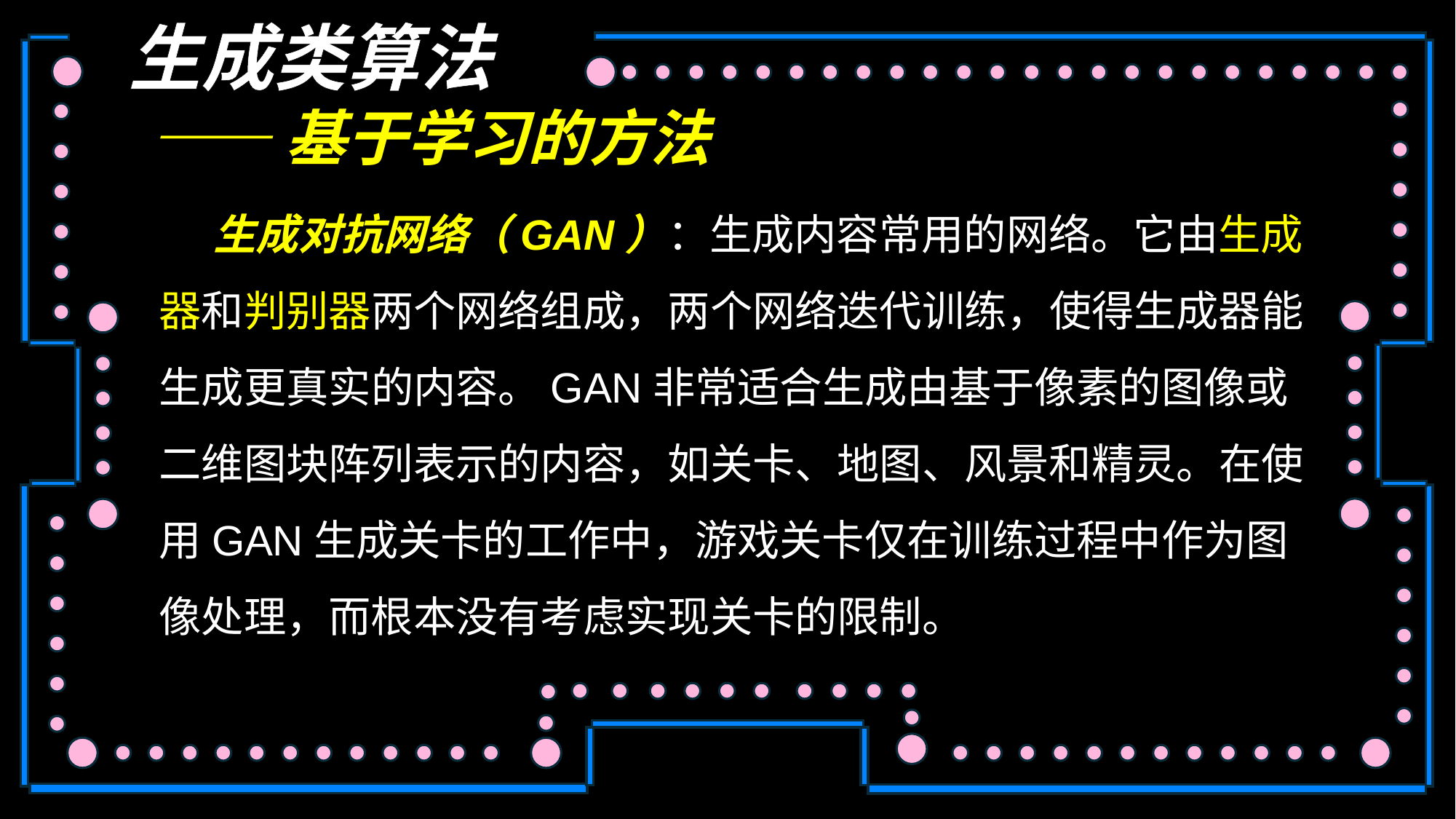

生成类算法

——基于学习的方法

生成对抗网络（GAN）：生成内容常用的网络。它由生成器和判别器两个网络组成，两个网络迭代训练，使得生成器能生成更真实的内容。GAN非常适合生成由基于像素的图像或二维图块阵列表示的内容，如关卡、地图、风景和精灵。在使用GAN生成关卡的工作中，游戏关卡仅在训练过程中作为图像处理，而根本没有考虑实现关卡的限制。